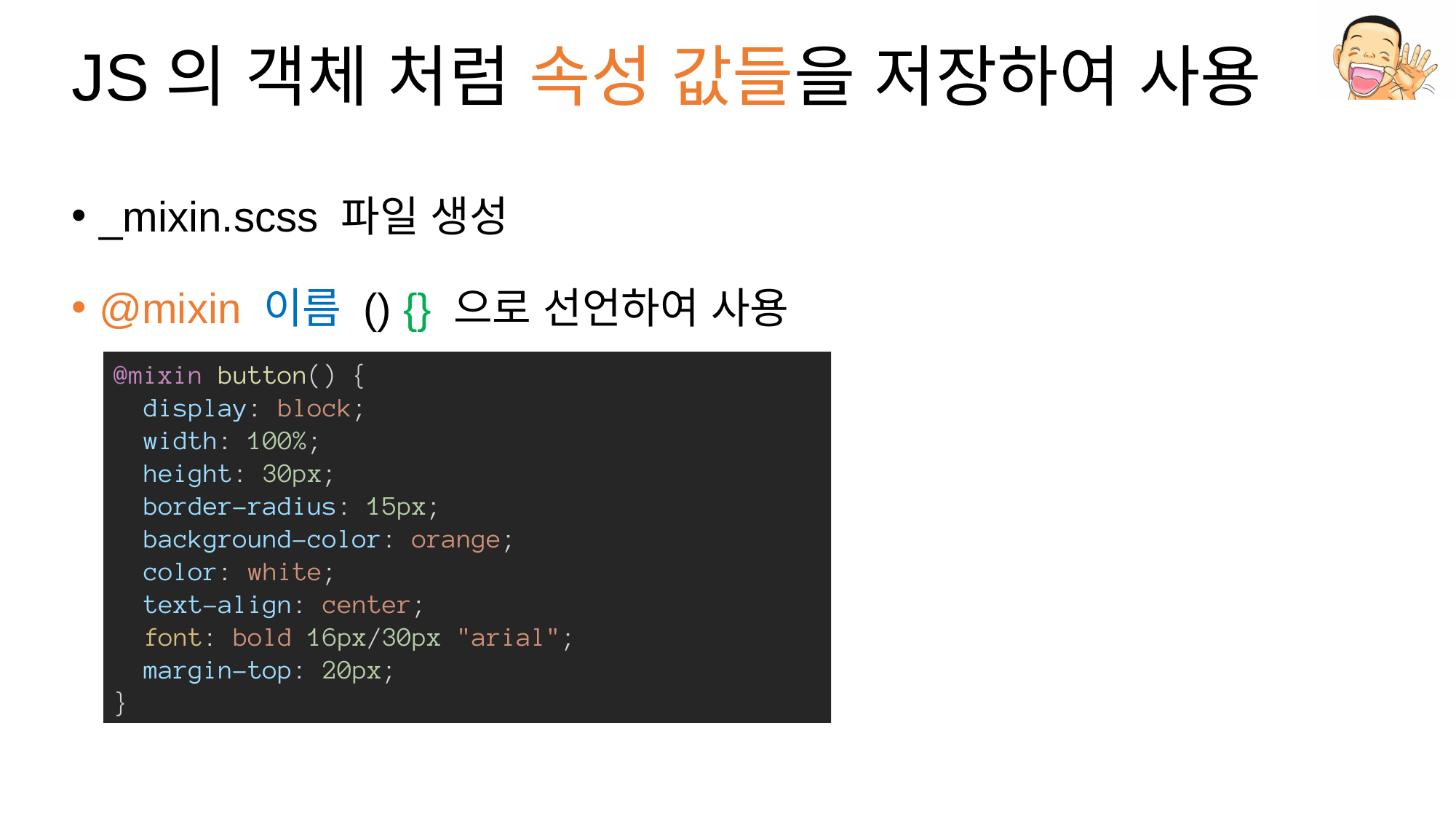

# JS의 객체 처럼 속성 값들을 저장하여 사용
_mixin.scss 파일 생성
@mixin 이름 () {} 으로 선언하여 사용

@mixin button() {
  display: block;
  width: 100%;
  height: 30px;
  border-radius: 15px;
  background-color: orange;
  color: white;
  text-align: center;
  font: bold 16px/30px "arial";
  margin-top: 20px;
}